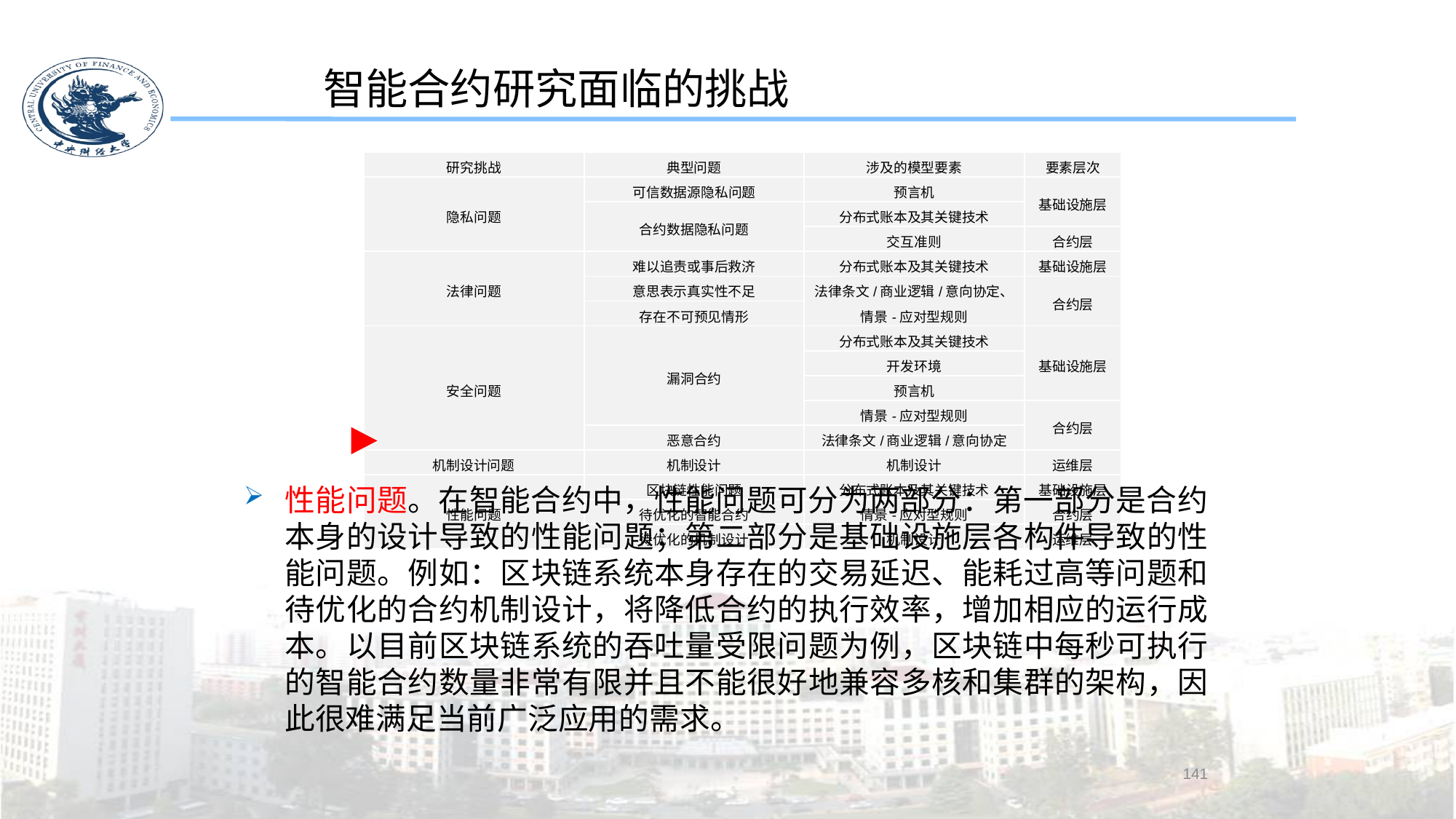

智能合约研究面临的挑战
| 研究挑战 | 典型问题 | 涉及的模型要素 | 要素层次 |
| --- | --- | --- | --- |
| 隐私问题 | 可信数据源隐私问题 | 预言机 | 基础设施层 |
|  | 合约数据隐私问题 | 分布式账本及其关键技术 |  |
|  |  | 交互准则 | 合约层 |
| 法律问题 | 难以追责或事后救济 | 分布式账本及其关键技术 | 基础设施层 |
|  | 意思表示真实性不足 | 法律条文/商业逻辑/意向协定、情景-应对型规则 | 合约层 |
|  | 存在不可预见情形 |  |  |
| 安全问题 | 漏洞合约 | 分布式账本及其关键技术 | 基础设施层 |
|  |  | 开发环境 |  |
|  |  | 预言机 |  |
|  |  | 情景-应对型规则 | 合约层 |
|  | 恶意合约 | 法律条文/商业逻辑/意向协定 |  |
| 机制设计问题 | 机制设计 | 机制设计 | 运维层 |
| 性能问题 | 区块链性能问题 | 分布式账本及其关键技术 | 基础设施层 |
|  | 待优化的智能合约 | 情景-应对型规则 | 合约层 |
|  | 待优化的机制设计 | 机制设计 | 运维层 |

性能问题。在智能合约中，性能问题可分为两部分：第一部分是合约本身的设计导致的性能问题；第二部分是基础设施层各构件导致的性能问题。例如：区块链系统本身存在的交易延迟、能耗过高等问题和待优化的合约机制设计，将降低合约的执行效率，增加相应的运行成本。以目前区块链系统的吞吐量受限问题为例，区块链中每秒可执行的智能合约数量非常有限并且不能很好地兼容多核和集群的架构，因此很难满足当前广泛应用的需求。
141